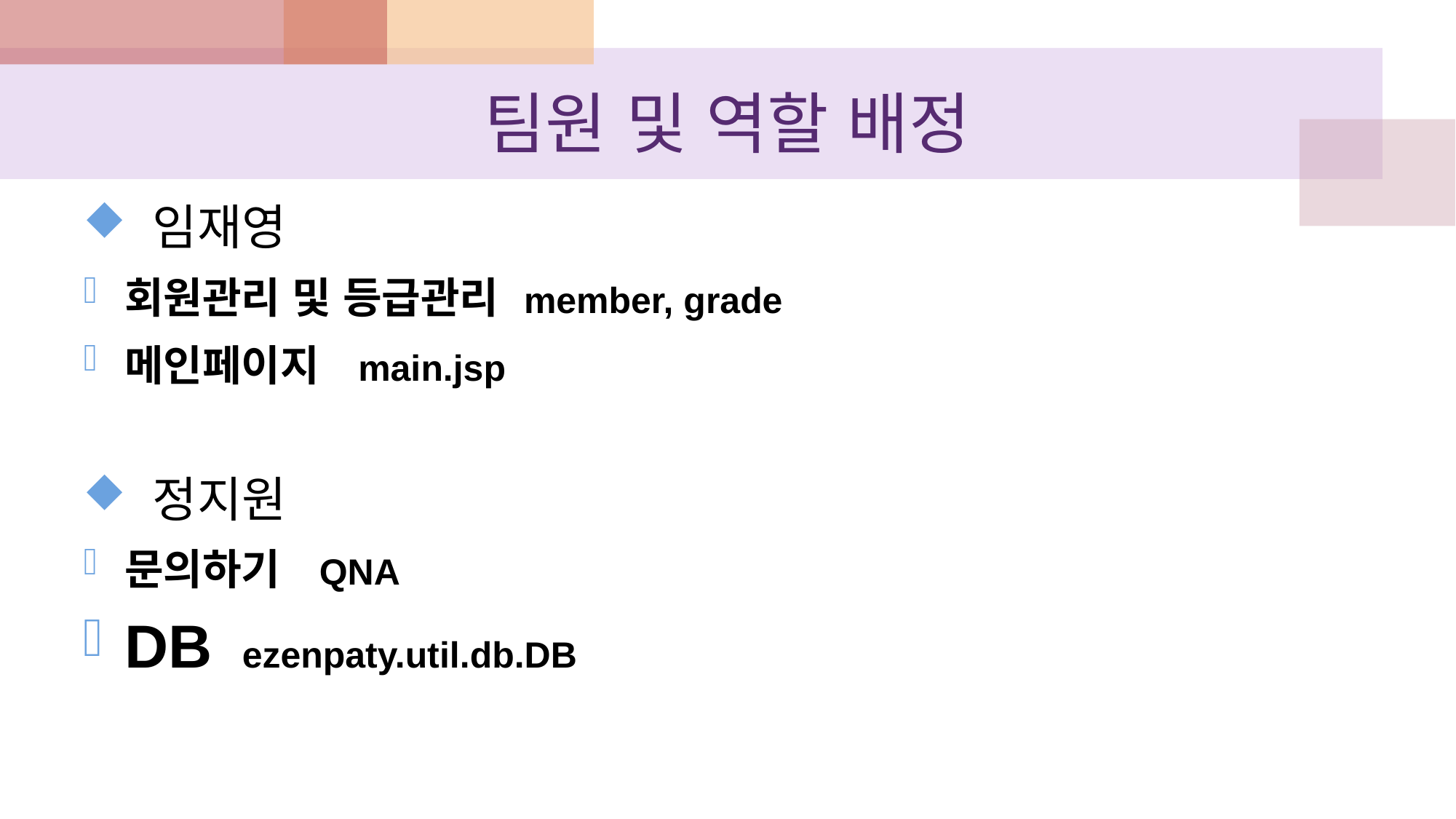

# 팀원 및 역할 배정
 임재영
회원관리 및 등급관리 member, grade
메인페이지  main.jsp

 정지원
문의하기  QNA
DB  ezenpaty.util.db.DB